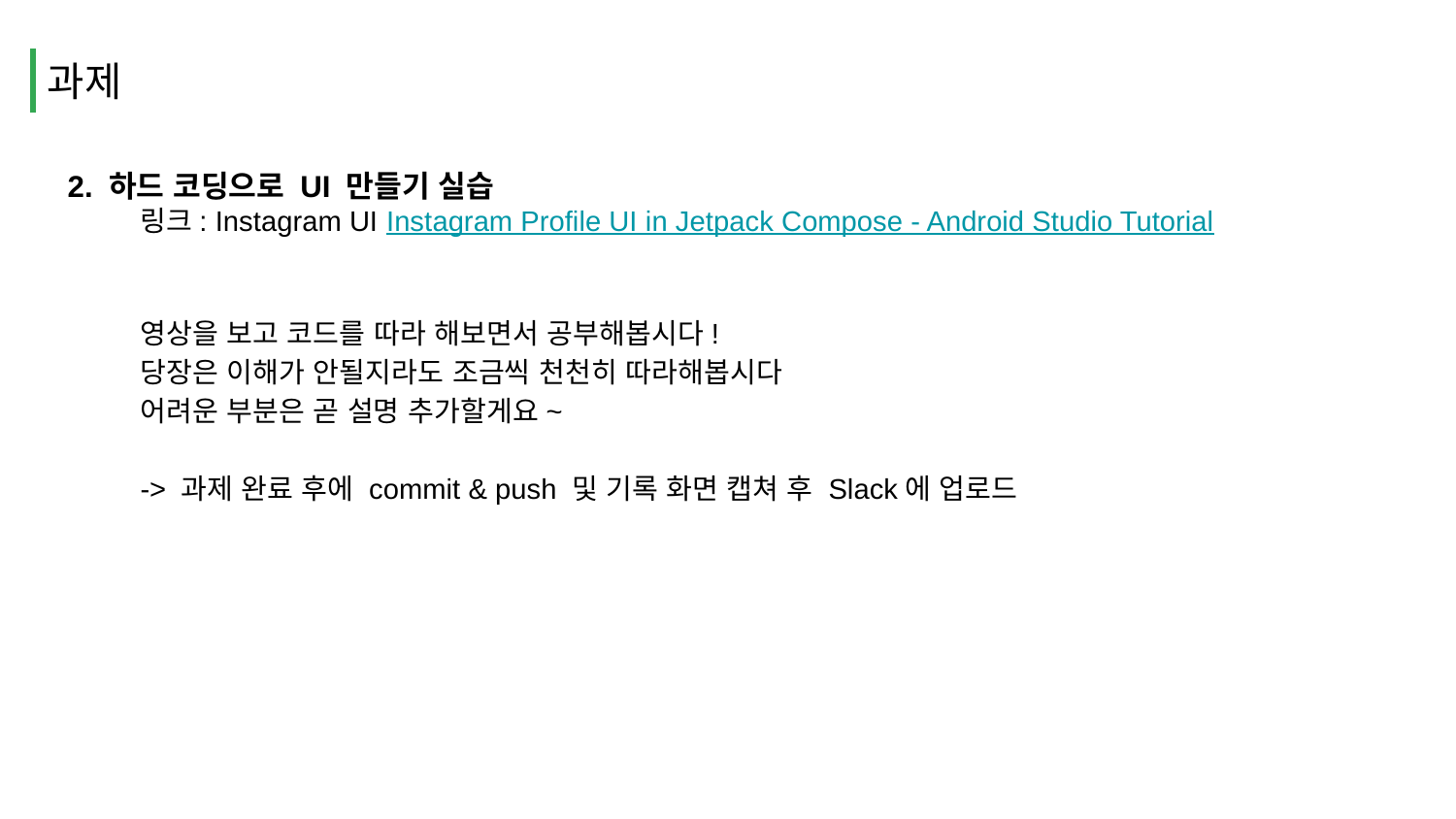

과제
2. 하드 코딩으로 UI 만들기 실습
링크: Instagram UI Instagram Profile UI in Jetpack Compose - Android Studio Tutorial

영상을 보고 코드를 따라 해보면서 공부해봅시다!
당장은 이해가 안될지라도 조금씩 천천히 따라해봅시다
어려운 부분은 곧 설명 추가할게요~

-> 과제 완료 후에 commit & push 및 기록 화면 캡쳐 후 Slack에 업로드